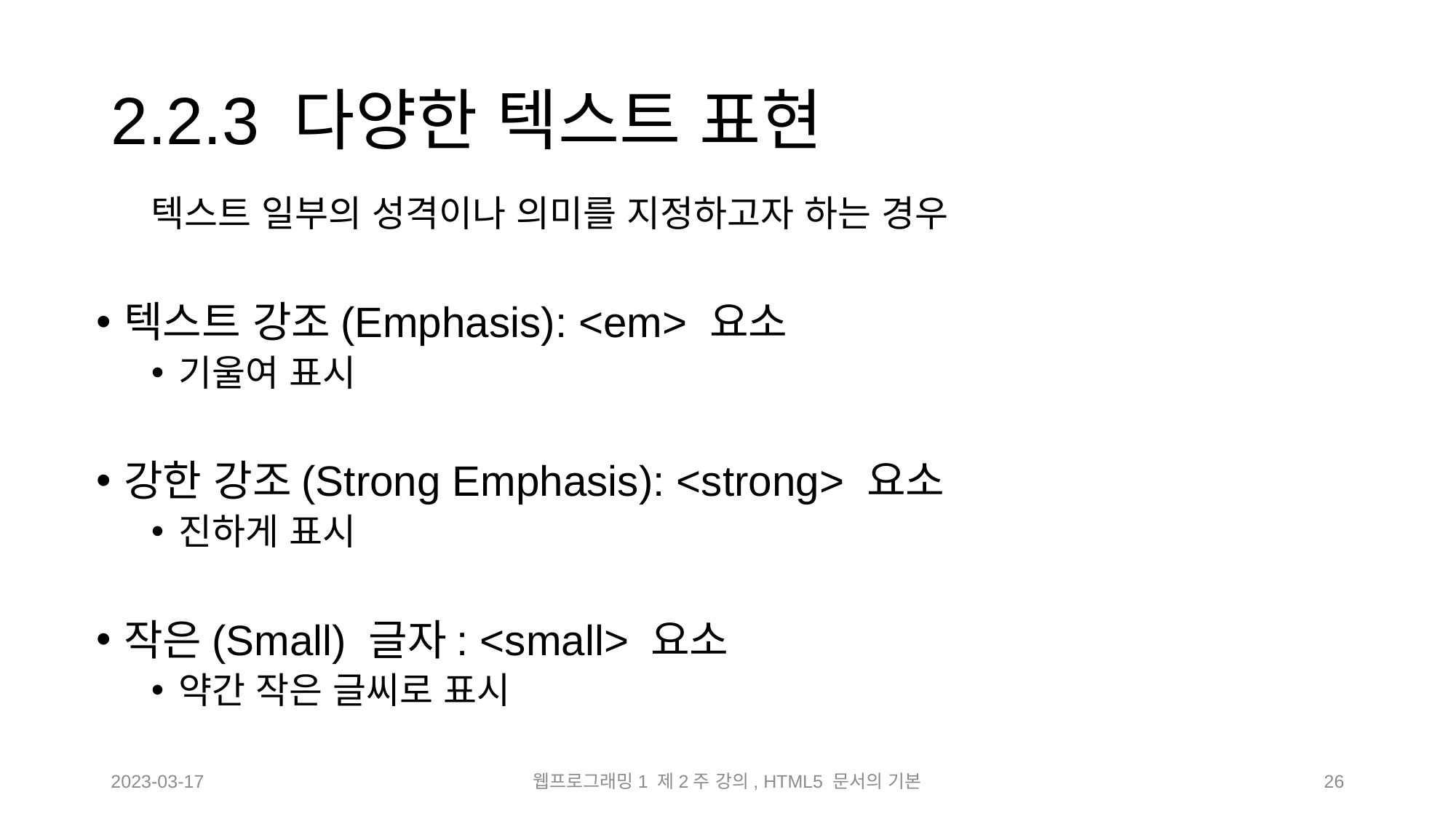

# 2.2.3 다양한 텍스트 표현
텍스트 일부의 성격이나 의미를 지정하고자 하는 경우

텍스트 강조(Emphasis): <em> 요소
기울여 표시

강한 강조(Strong Emphasis): <strong> 요소
진하게 표시

작은(Small) 글자: <small> 요소
약간 작은 글씨로 표시
2023-03-17
웹프로그래밍1 제2주 강의, HTML5 문서의 기본
26